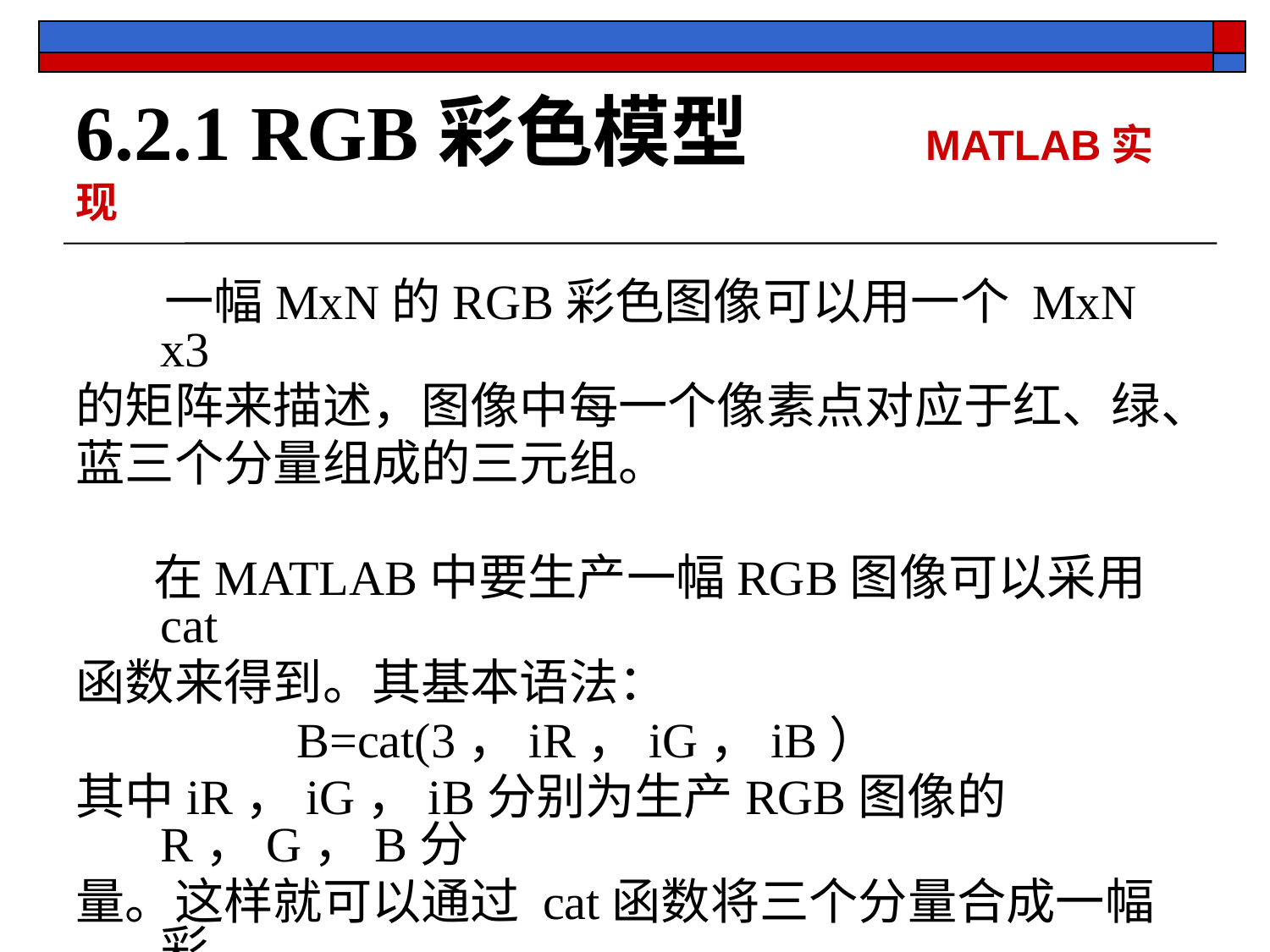

# 6.2.1 RGB彩色模型         MATLAB实现
       一幅MxN的RGB彩色图像可以用一个 MxN x3
的矩阵来描述，图像中每一个像素点对应于红、绿、
蓝三个分量组成的三元组。

      在MATLAB中要生产一幅RGB图像可以采用cat
函数来得到。其基本语法：
                  B=cat(3，iR，iG，iB）
其中iR，iG，iB分别为生产RGB图像的R，G，B分
量。这样就可以通过 cat函数将三个分量合成一幅彩
色图像。
23